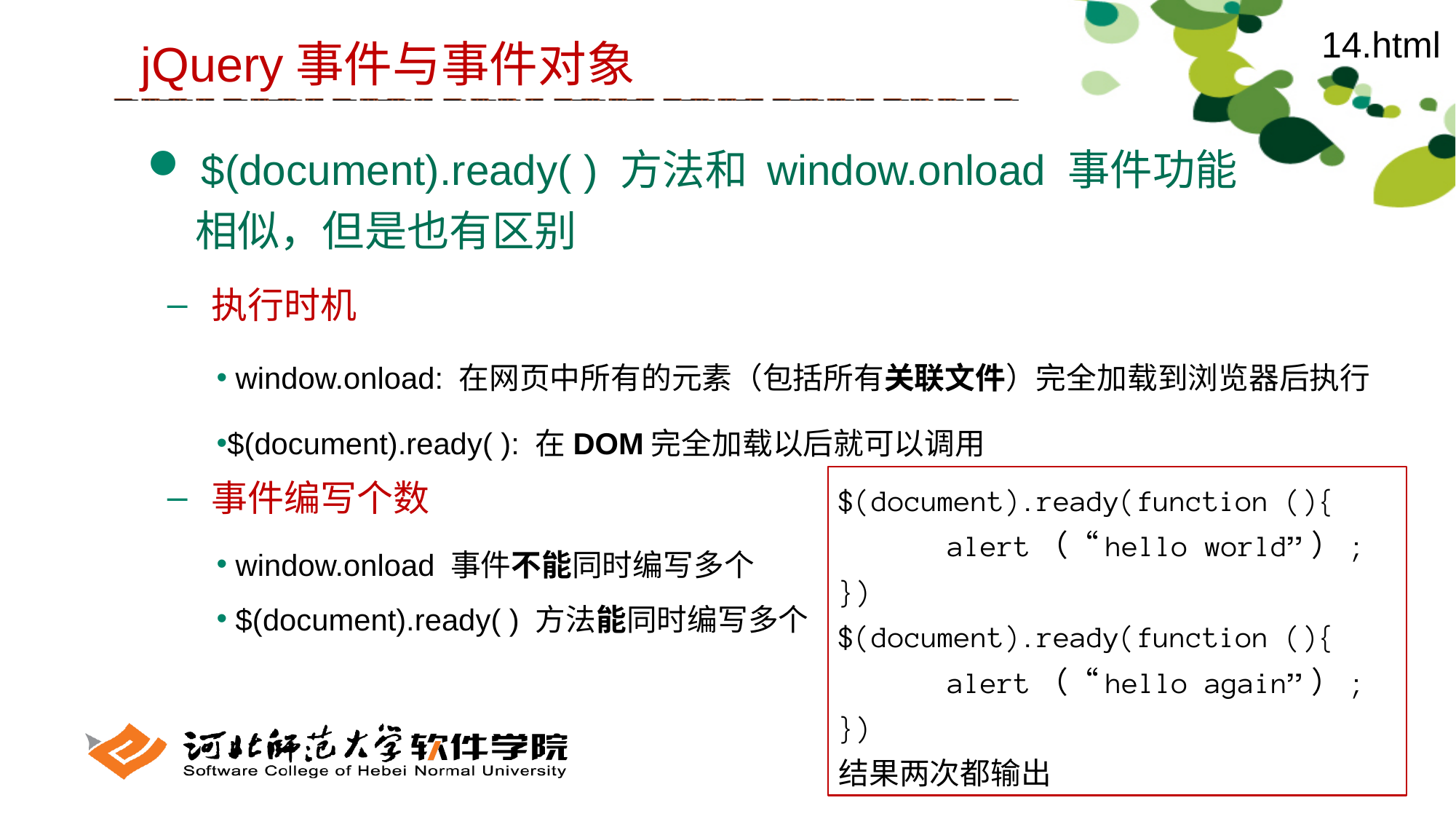

14.html
jQuery事件与事件对象
 $(document).ready( ) 方法和 window.onload 事件功能
    相似，但是也有区别
 执行时机
 window.onload: 在网页中所有的元素（包括所有关联文件）完全加载到浏览器后执行
$(document).ready( ): 在DOM完全加载以后就可以调用
 事件编写个数
 window.onload 事件不能同时编写多个
 $(document).ready( ) 方法能同时编写多个

$(document).ready(function (){
	alert（“hello world”）;
})
$(document).ready(function (){
	alert（“hello again”）;
})
结果两次都输出